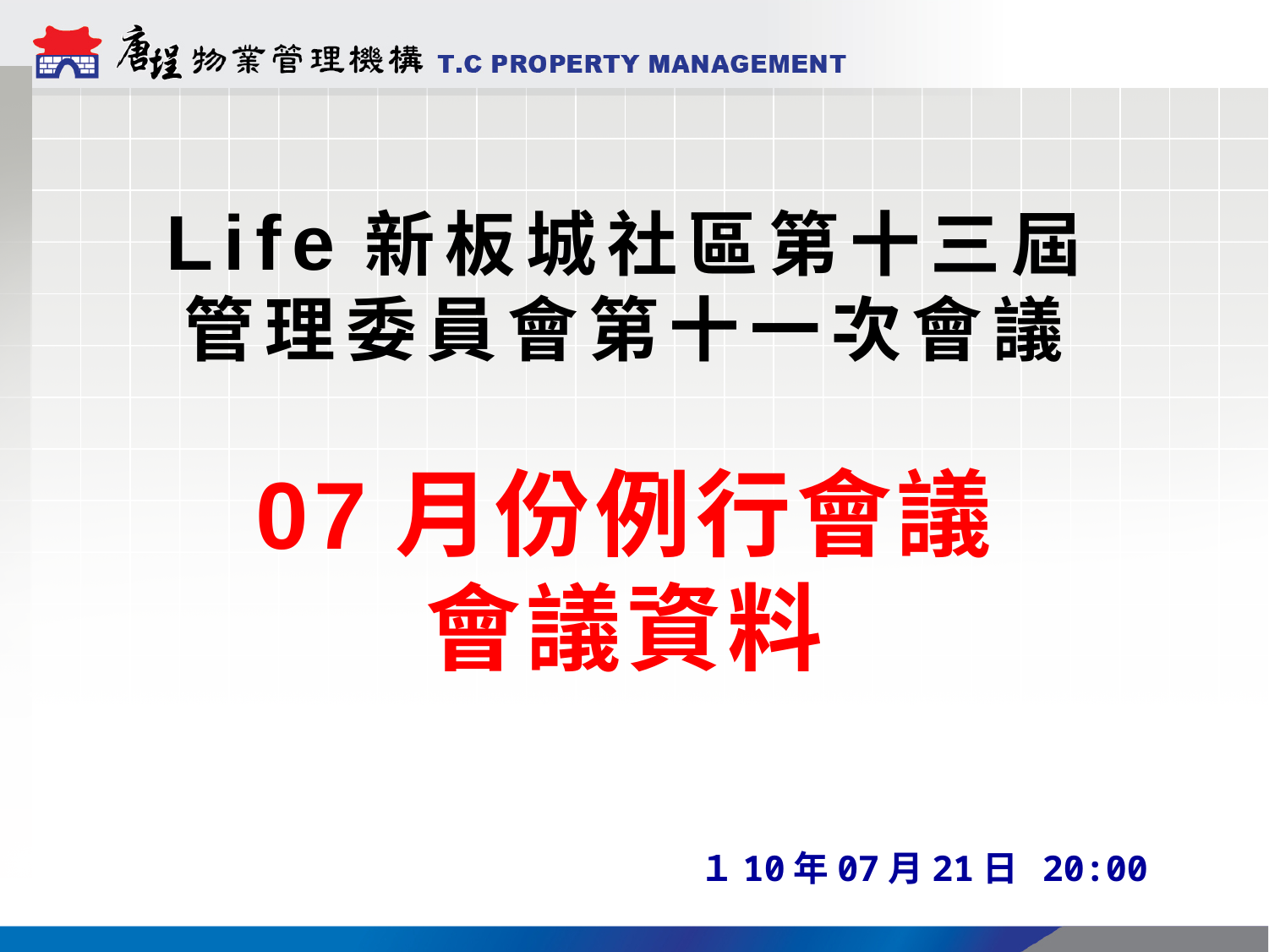

Life新板城社區第十三屆
管理委員會第十一次會議

07月份例行會議
會議資料
１10年07月21日  20:00